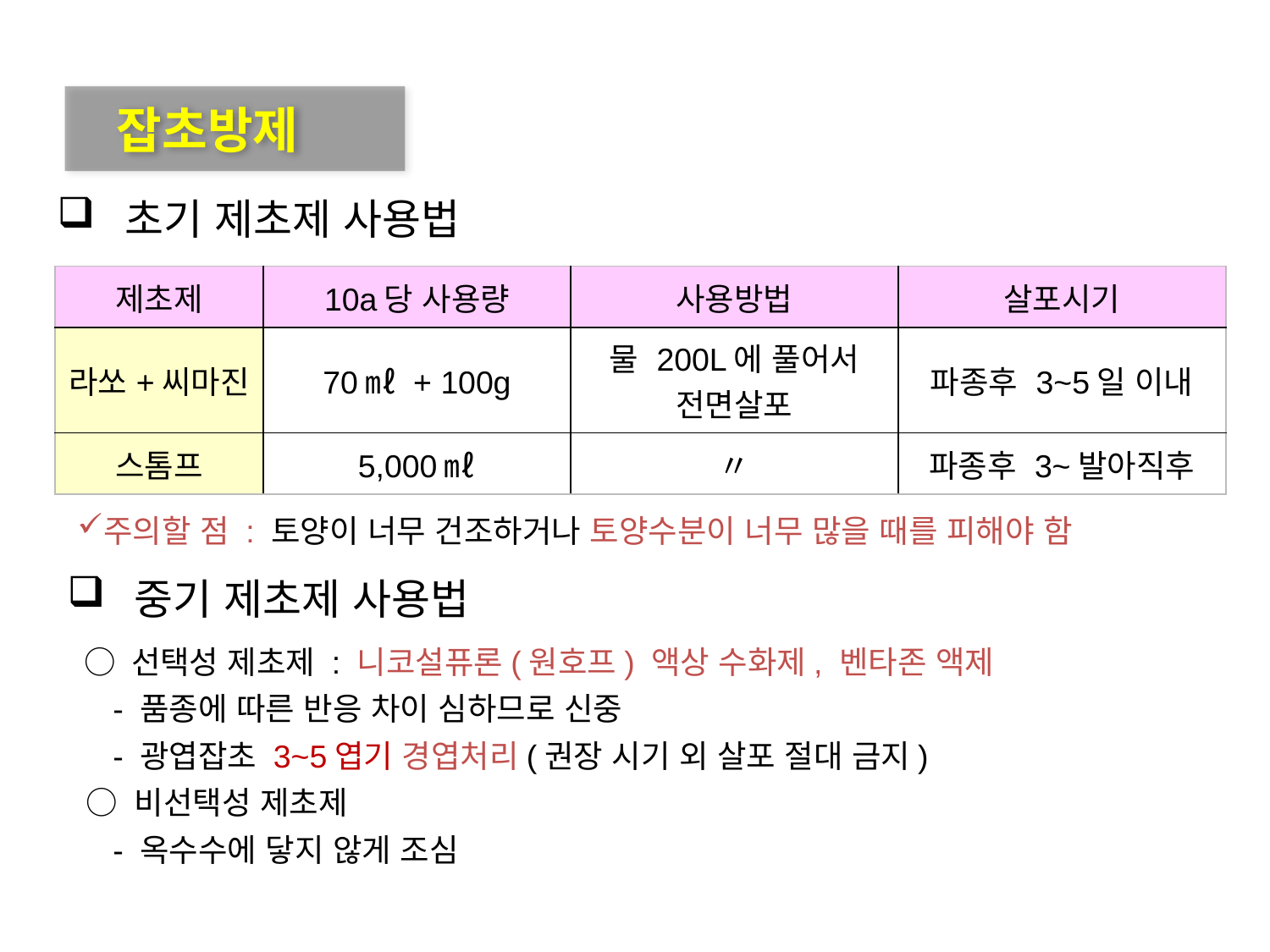

잡초방제
  초기 제초제 사용법
| 제초제 | 10a당 사용량 | 사용방법 | 살포시기 |
| --- | --- | --- | --- |
| 라쏘+씨마진 | 70㎖ + 100g | 물 200L에 풀어서 전면살포 | 파종후 3~5일 이내 |
| 스톰프 | 5,000㎖ | 〃 | 파종후 3~발아직후 |
주의할 점 : 토양이 너무 건조하거나 토양수분이 너무 많을 때를 피해야 함
  중기 제초제 사용법
 ○ 선택성 제초제 : 니코설퓨론(원호프) 액상 수화제, 벤타존 액제
    - 품종에 따른 반응 차이 심하므로 신중
    - 광엽잡초 3~5엽기 경엽처리(권장 시기 외 살포 절대 금지)
 ○ 비선택성 제초제
    - 옥수수에 닿지 않게 조심